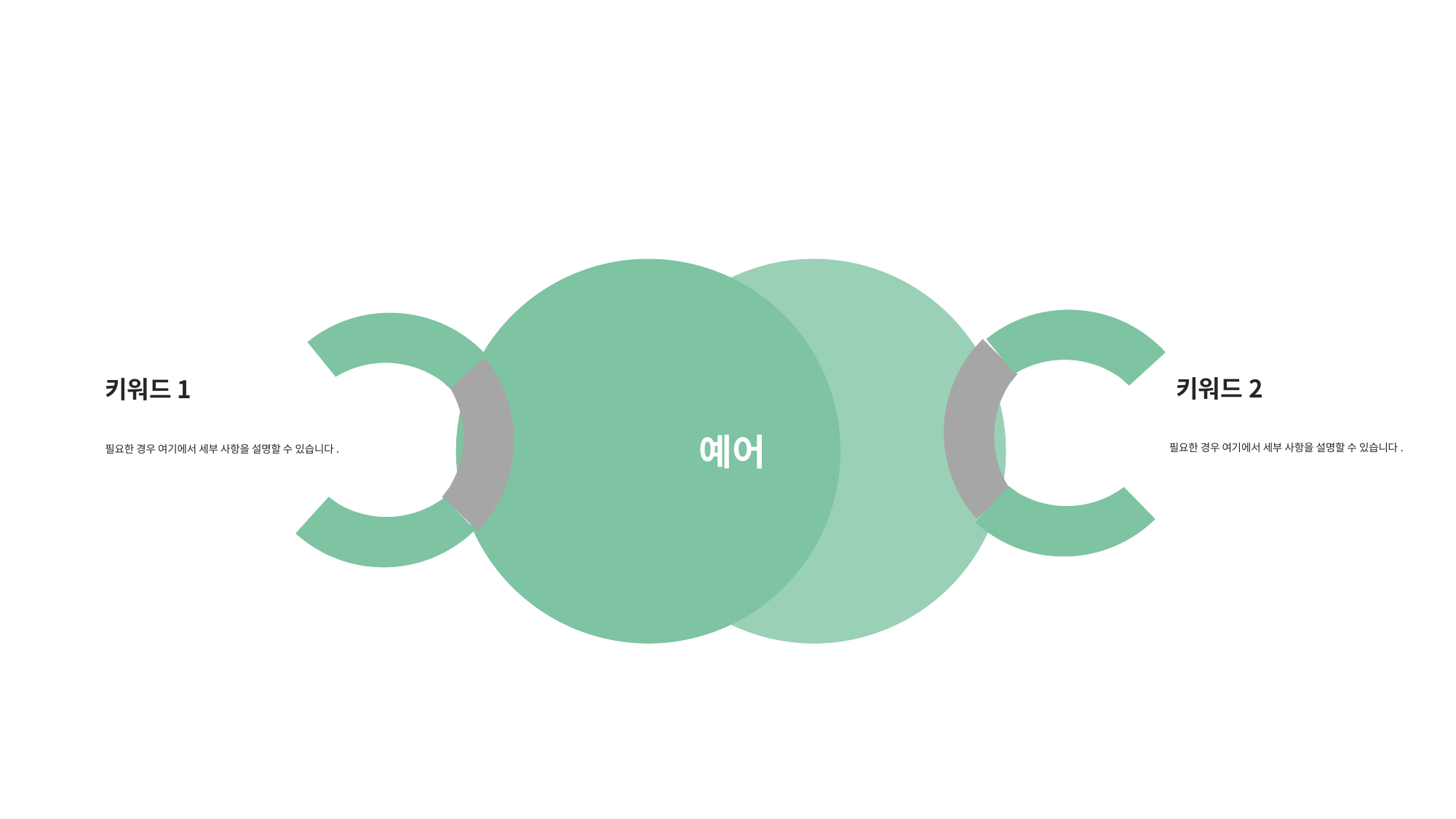

키워드2
키워드1

예어
필요한 경우 여기에서 세부 사항을 설명할 수 있습니다.
필요한 경우 여기에서 세부 사항을 설명할 수 있습니다.